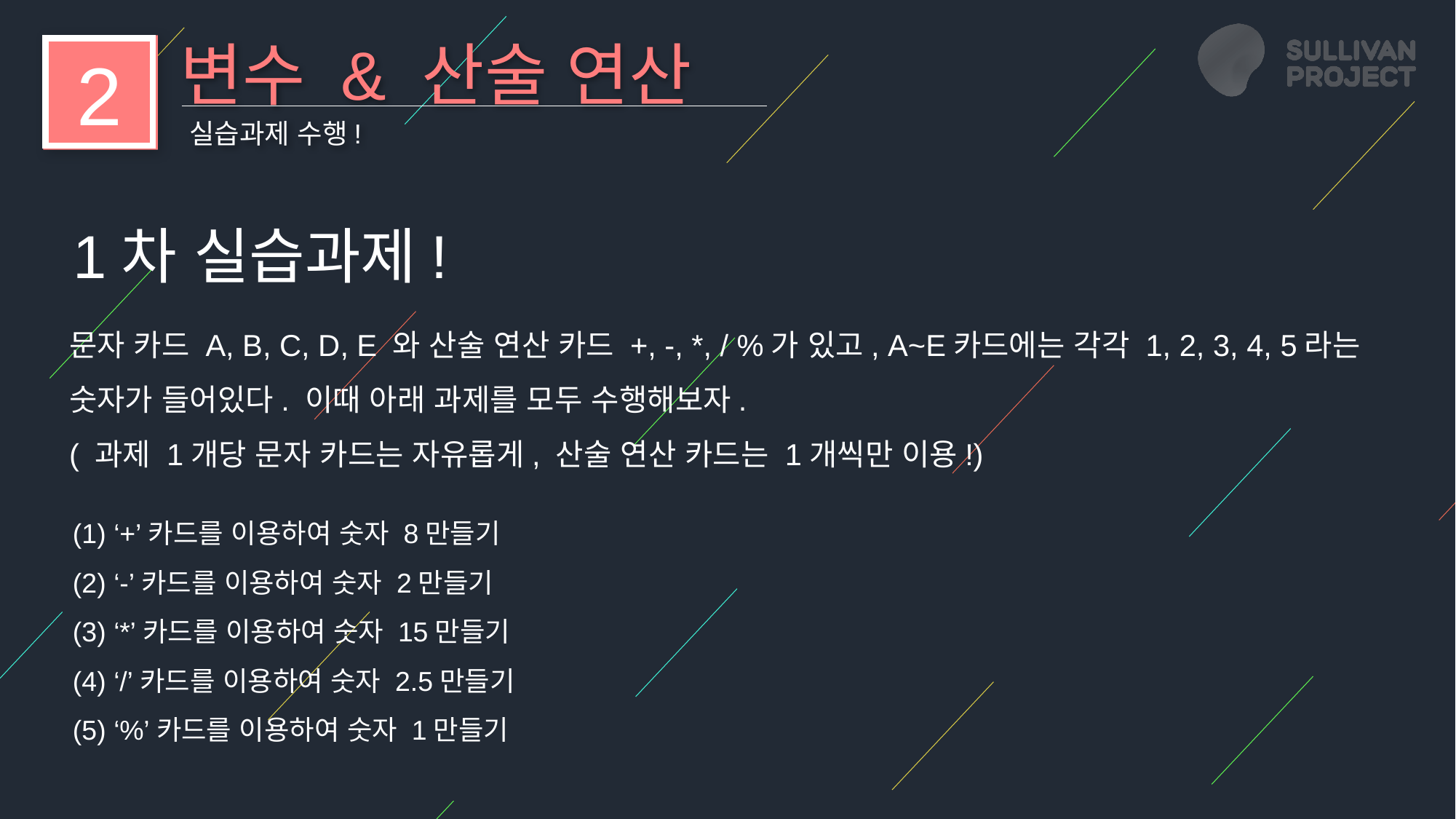

변수 & 산술 연산

2
실습과제 수행!
1차 실습과제!
문자 카드 A, B, C, D, E 와 산술 연산 카드 +, -, *, / %가 있고, A~E카드에는 각각 1, 2, 3, 4, 5라는 숫자가 들어있다. 이때 아래 과제를 모두 수행해보자.
( 과제 1개당 문자 카드는 자유롭게, 산술 연산 카드는 1개씩만 이용!)
‘+’카드를 이용하여 숫자 8만들기
‘-’카드를 이용하여 숫자 2만들기
‘*’카드를 이용하여 숫자 15만들기
‘/’카드를 이용하여 숫자 2.5만들기
‘%’카드를 이용하여 숫자 1만들기